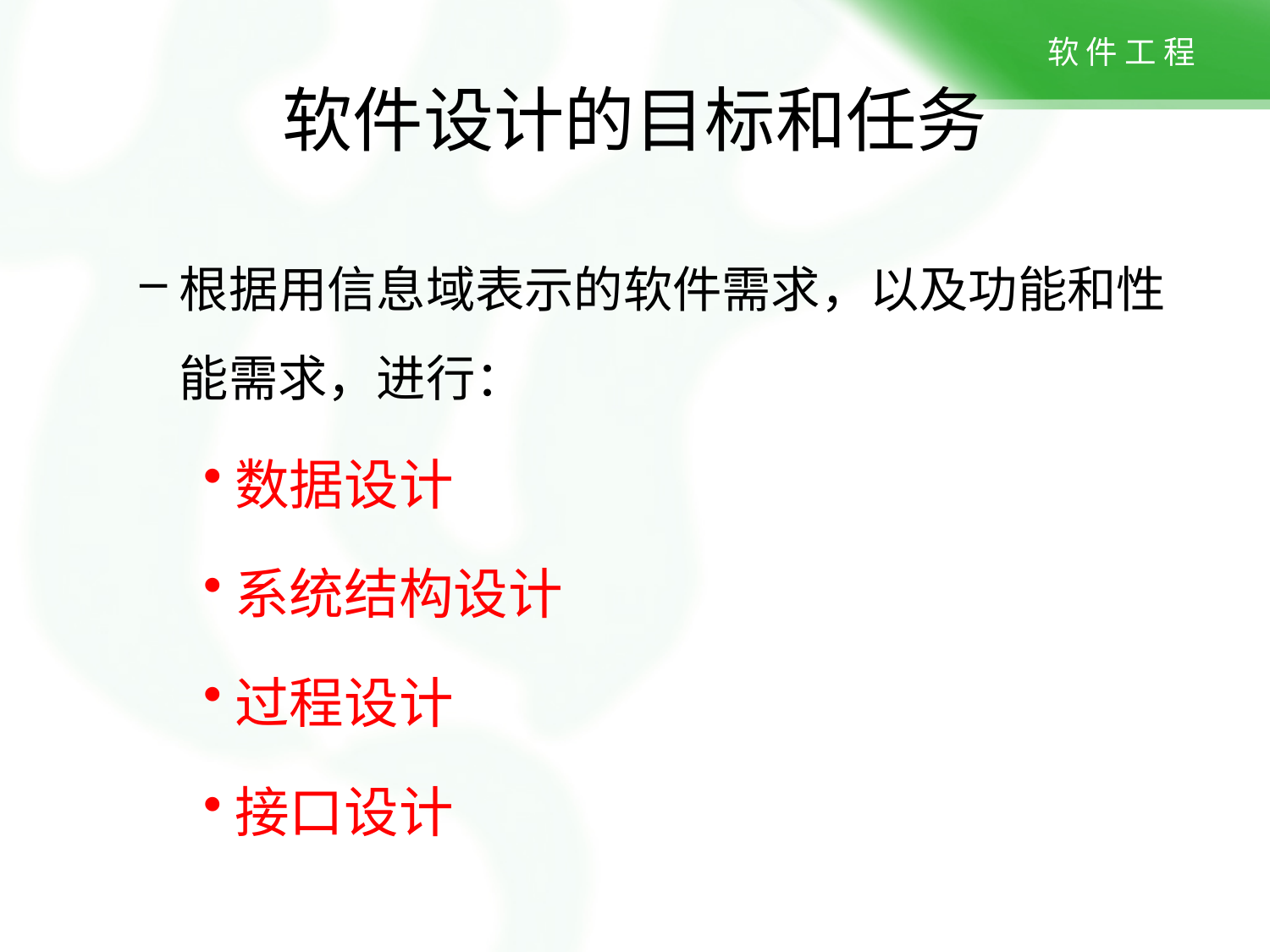

软件设计的目标和任务
根据用信息域表示的软件需求，以及功能和性能需求，进行：
数据设计
系统结构设计
过程设计
接口设计